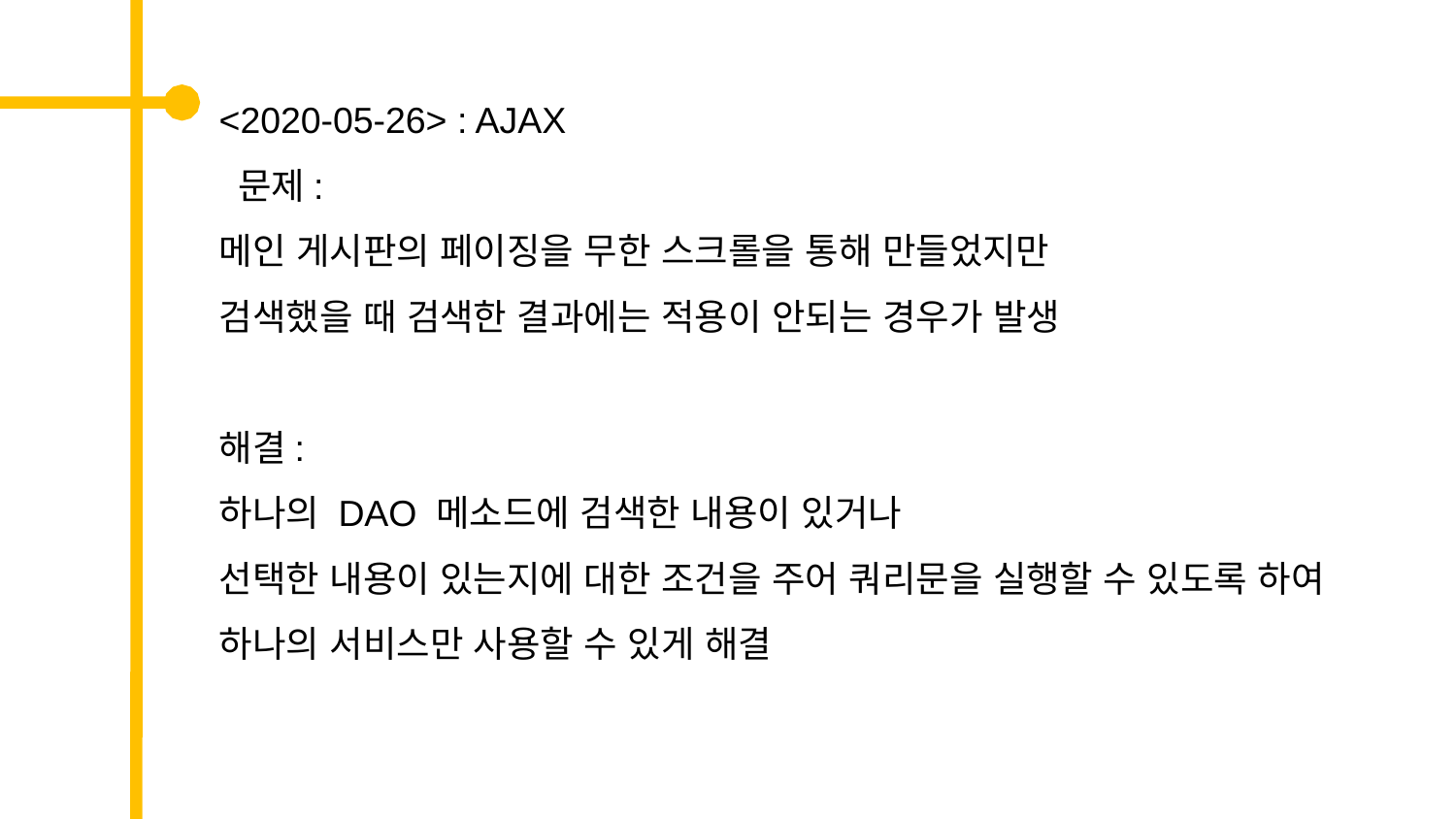

<2020-05-26> : AJAX
 문제:
메인 게시판의 페이징을 무한 스크롤을 통해 만들었지만
검색했을 때 검색한 결과에는 적용이 안되는 경우가 발생

해결:
하나의 DAO 메소드에 검색한 내용이 있거나
선택한 내용이 있는지에 대한 조건을 주어 쿼리문을 실행할 수 있도록 하여
하나의 서비스만 사용할 수 있게 해결